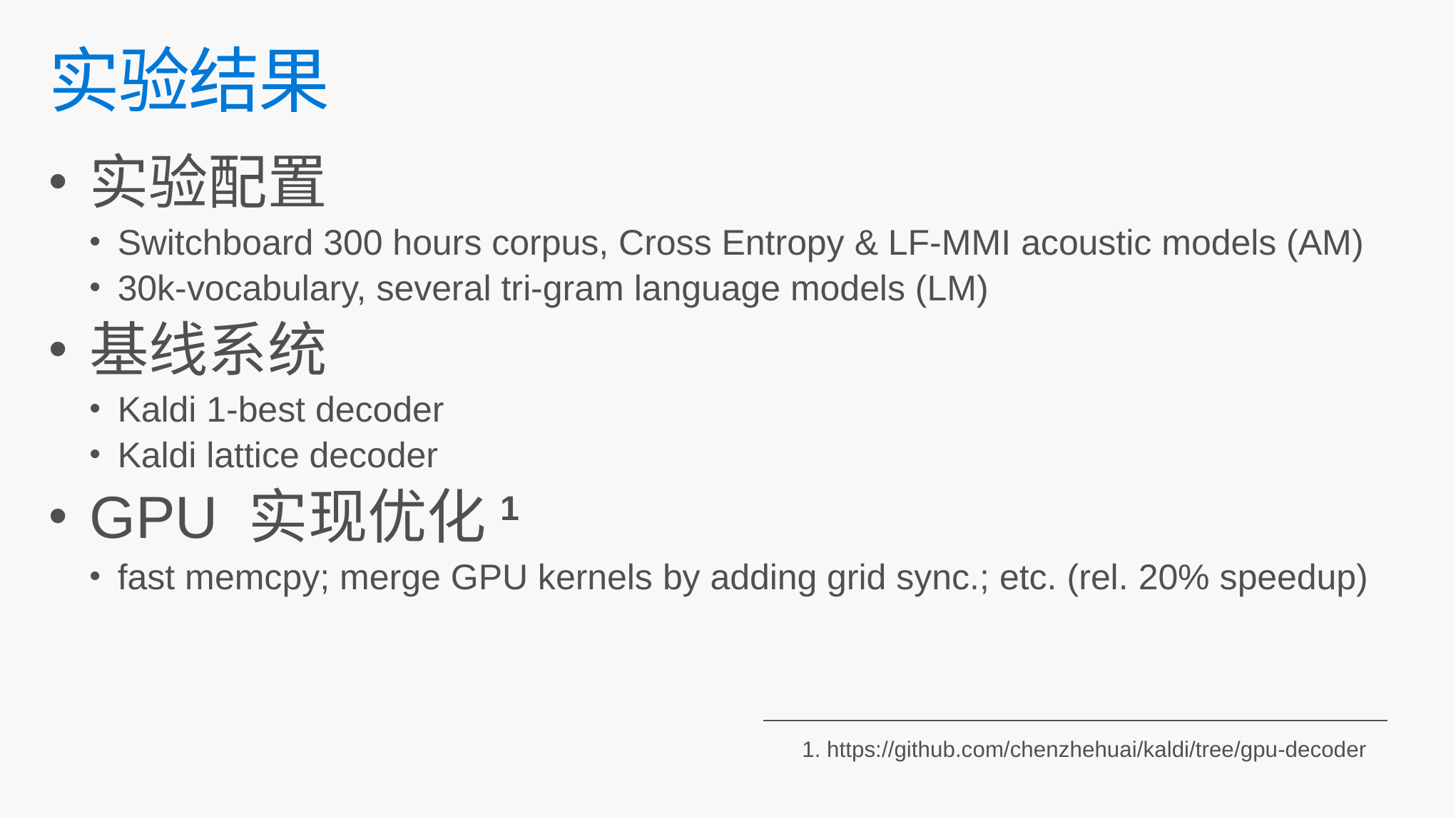

# 实验结果
实验配置
Switchboard 300 hours corpus, Cross Entropy & LF-MMI acoustic models (AM)
30k-vocabulary, several tri-gram language models (LM)
基线系统
Kaldi 1-best decoder
Kaldi lattice decoder
GPU 实现优化1
fast memcpy; merge GPU kernels by adding grid sync.; etc. (rel. 20% speedup)

1. https://github.com/chenzhehuai/kaldi/tree/gpu-decoder